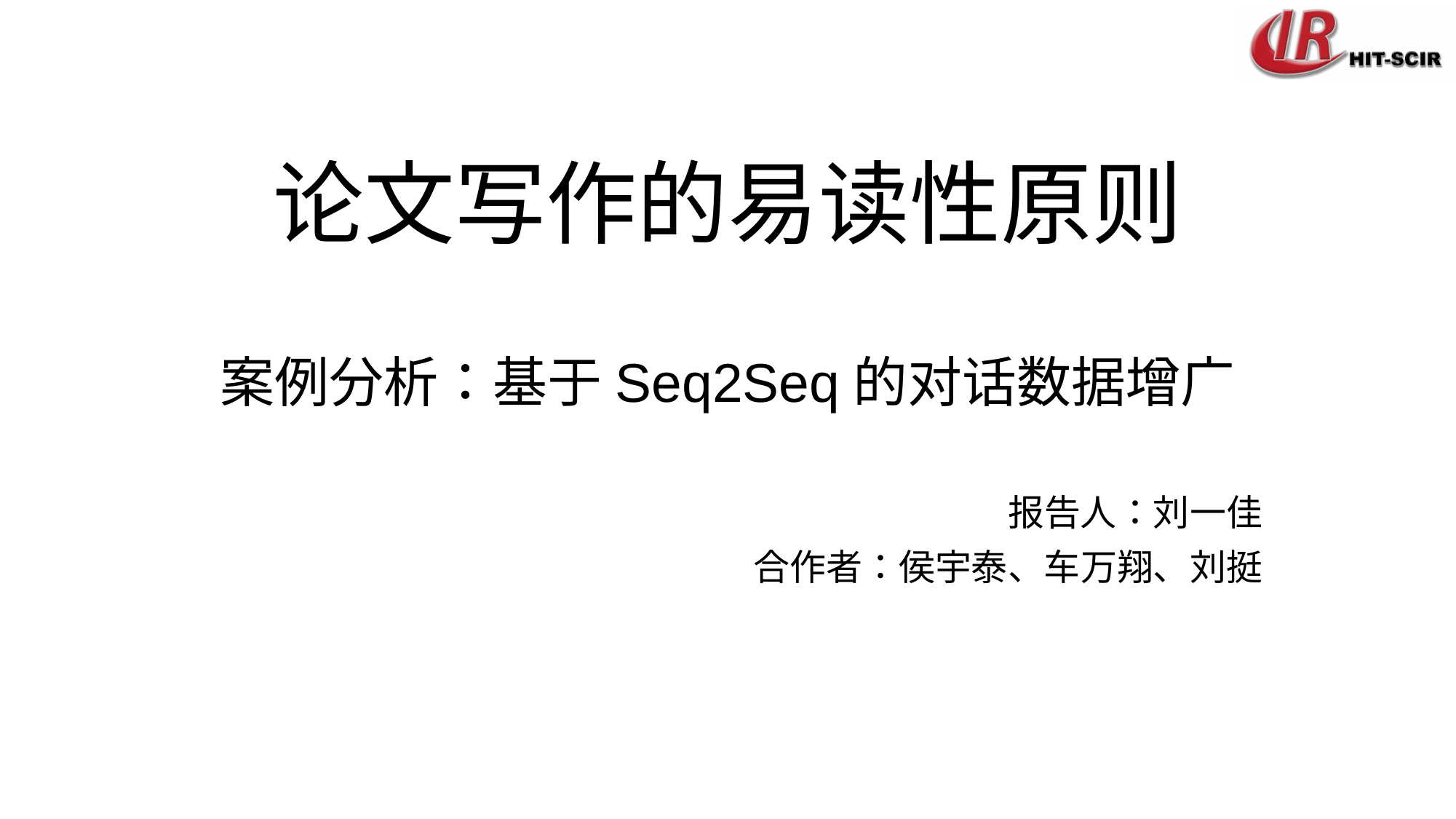

# 论文写作的易读性原则 案例分析：基于Seq2Seq的对话数据增广

报告人：刘一佳
合作者：侯宇泰、车万翔、刘挺